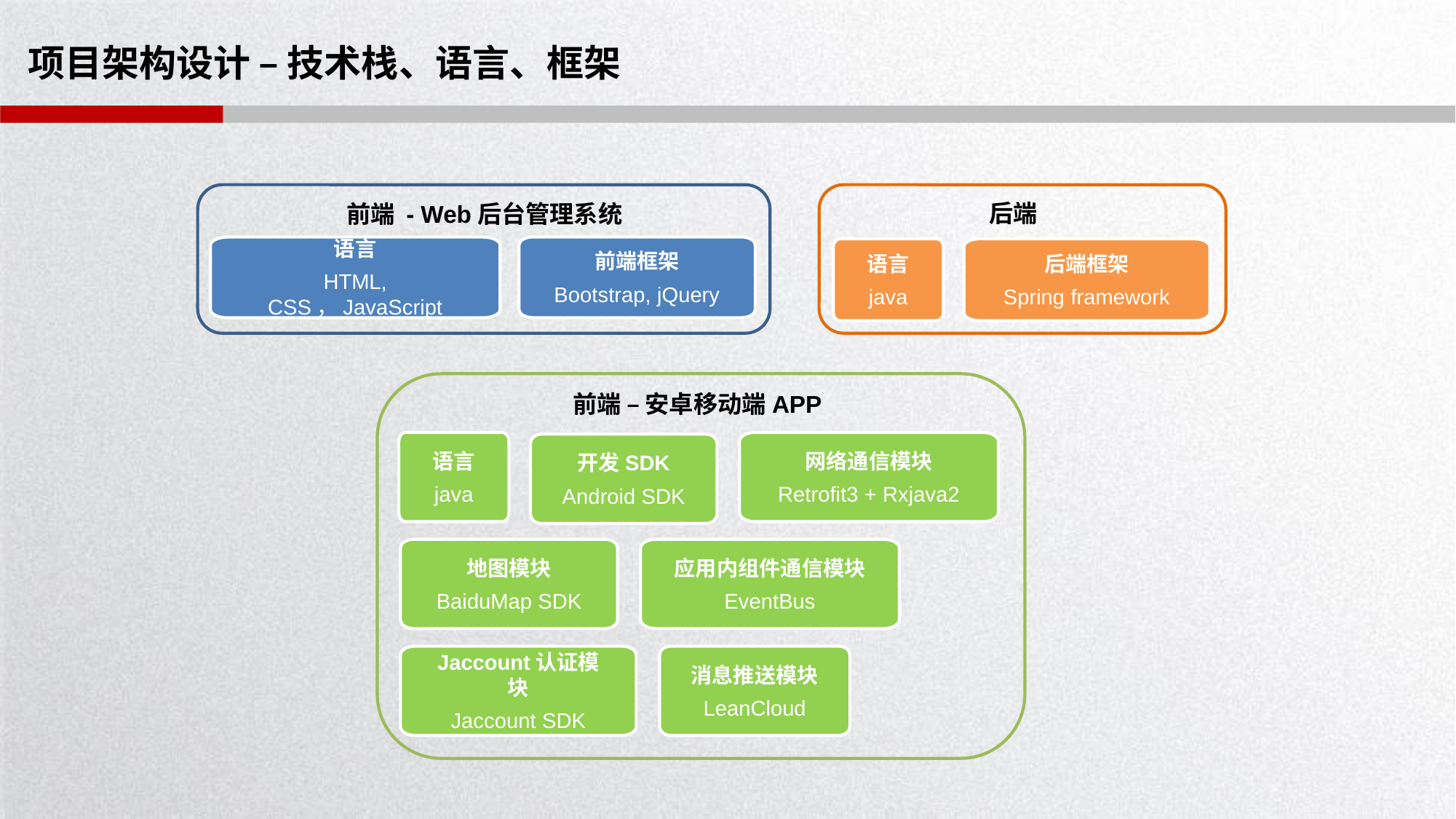

# 项目架构设计 – 技术栈、语言、框架

前端 - Web后台管理系统
前端框架
Bootstrap, jQuery
语言
HTML, CSS，JavaScript

后端
语言
java
后端框架
Spring framework

前端 – 安卓移动端APP
语言
java
网络通信模块
Retrofit3 + Rxjava2
开发SDK
Android SDK
地图模块
BaiduMap SDK
应用内组件通信模块
EventBus
Jaccount认证模块
Jaccount SDK
消息推送模块
LeanCloud